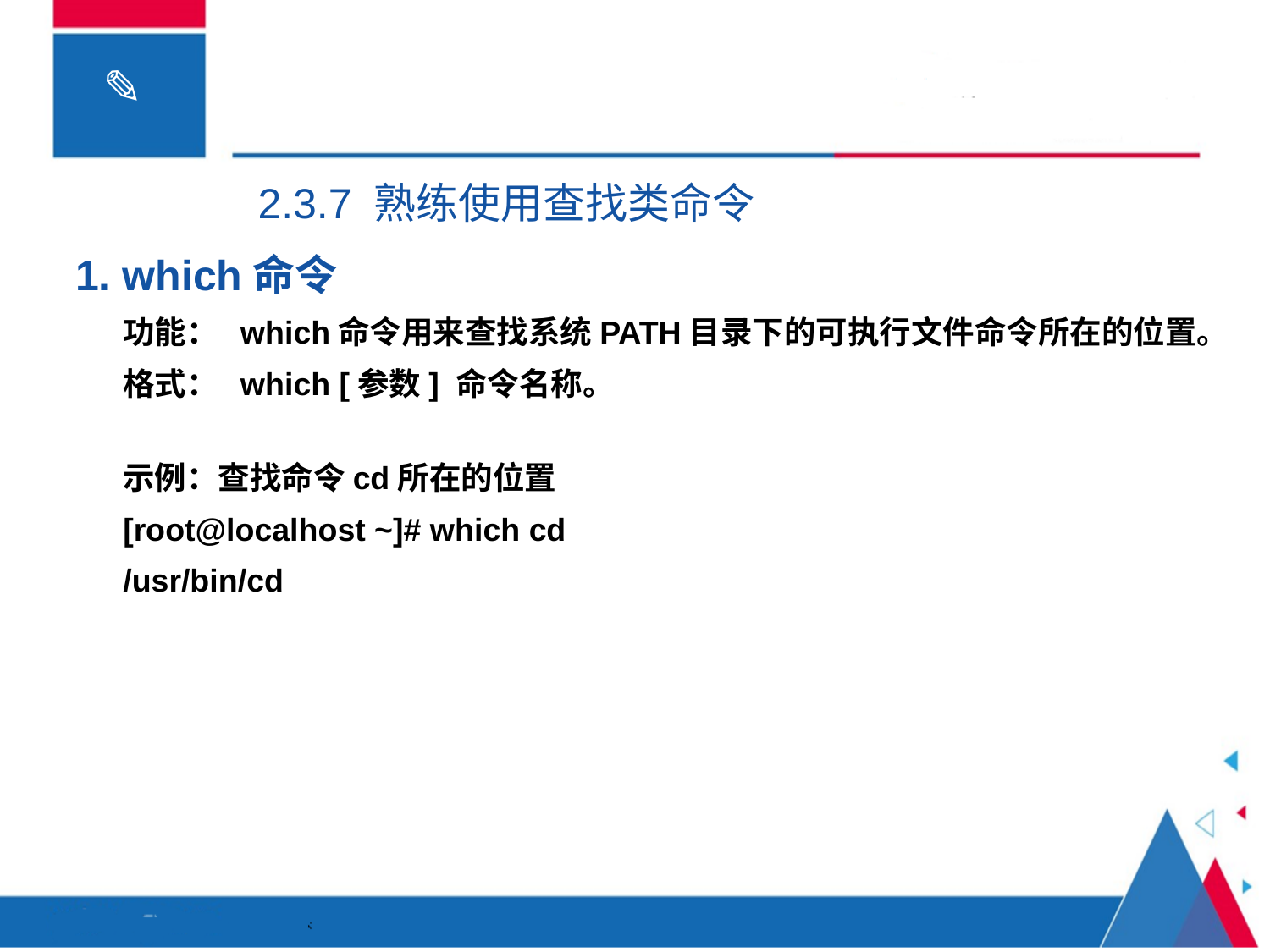

2.3.7 熟练使用查找类命令
1. which命令
功能：  which命令用来查找系统PATH目录下的可执行文件命令所在的位置。
格式：  which [参数] 命令名称。

示例：查找命令cd所在的位置
[root@localhost ~]# which cd
/usr/bin/cd